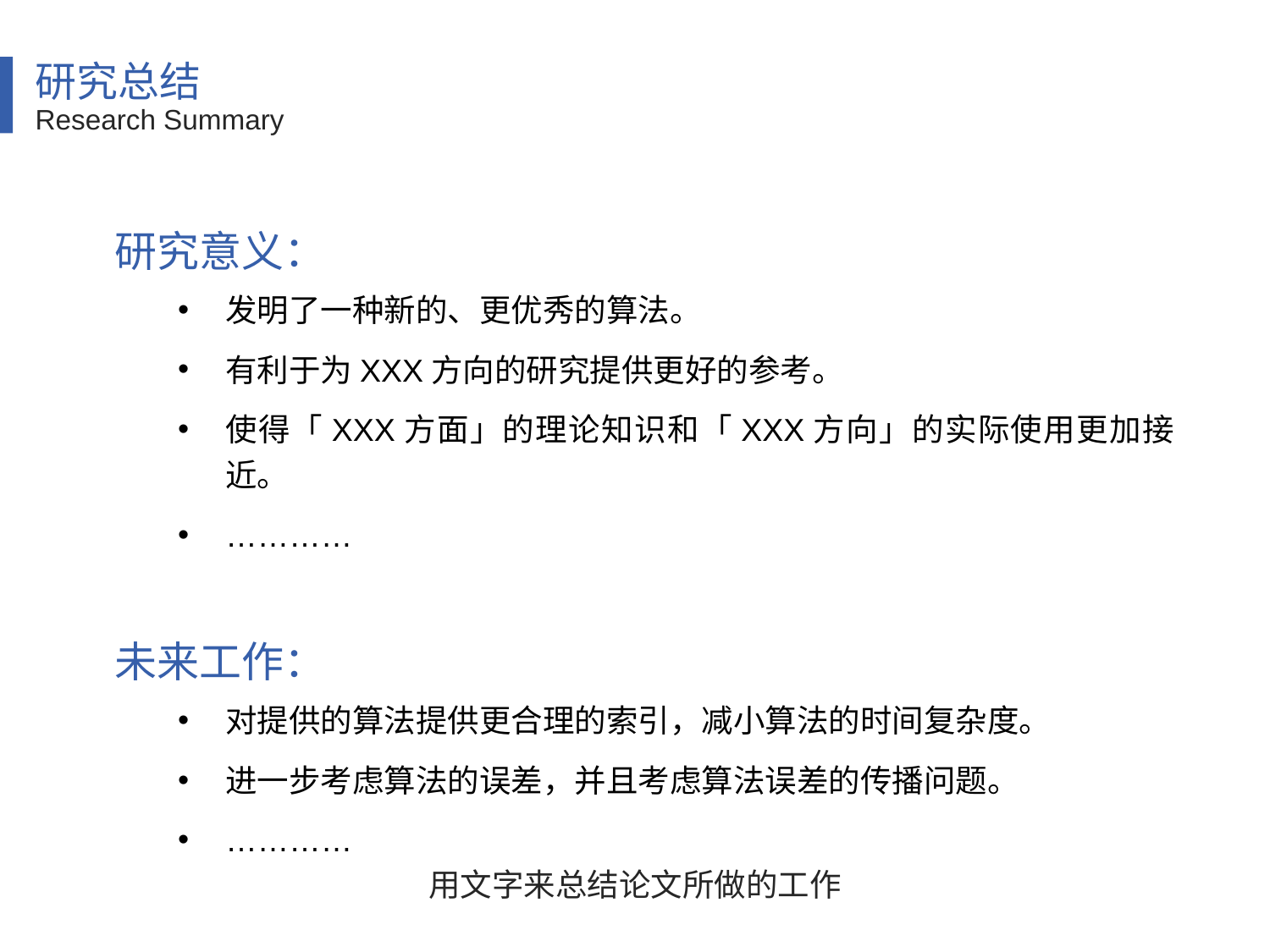

研究总结
Research Summary
研究意义：
发明了一种新的、更优秀的算法。
有利于为XXX方向的研究提供更好的参考。
使得「XXX方面」的理论知识和「XXX方向」的实际使用更加接近。
…………

未来工作：
对提供的算法提供更合理的索引，减小算法的时间复杂度。
进一步考虑算法的误差，并且考虑算法误差的传播问题。
…………
用文字来总结论文所做的工作